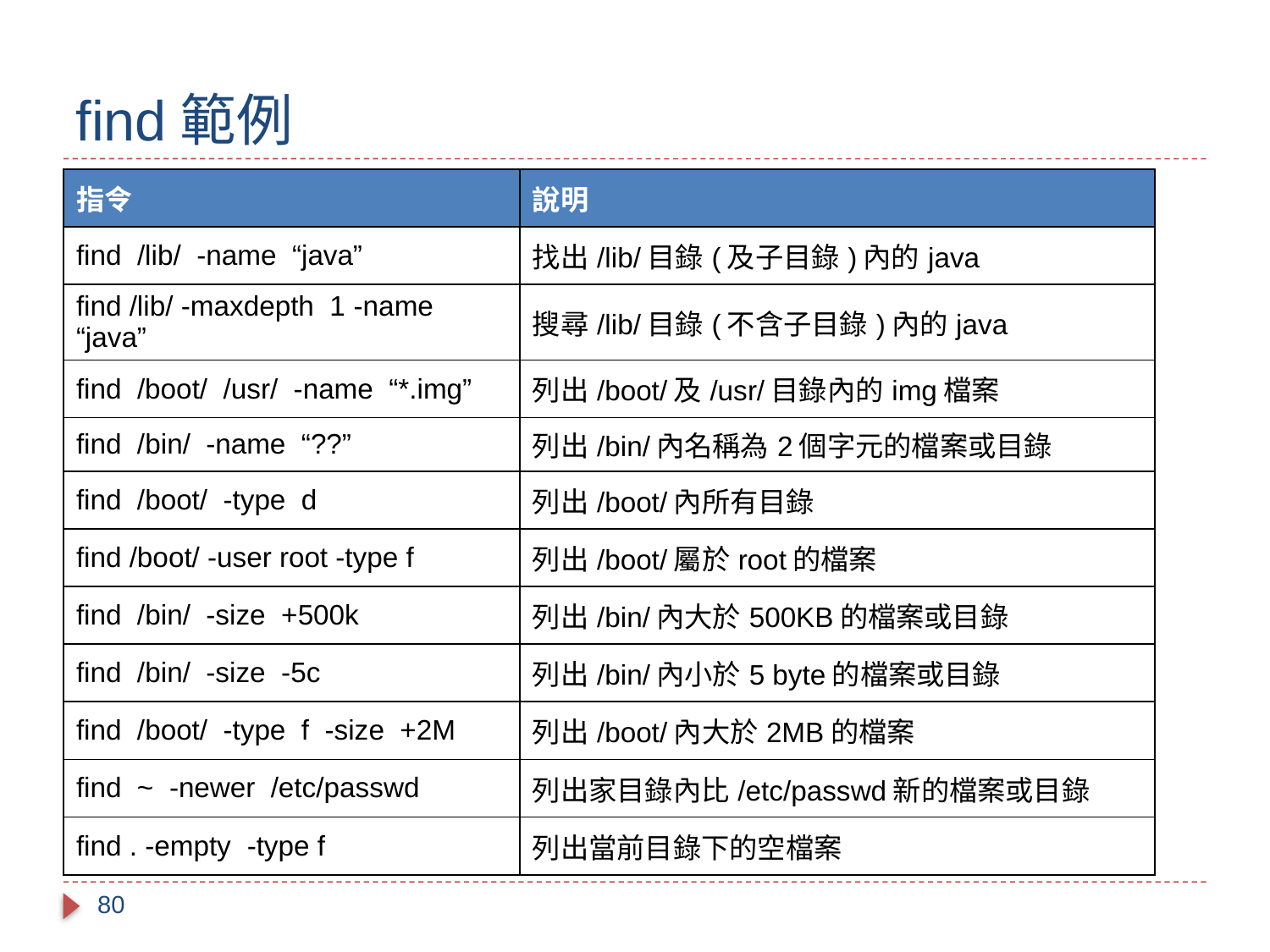

# find範例
| 指令 | 說明 |
| --- | --- |
| find /lib/ -name “java” | 找出/lib/目錄(及子目錄)內的java |
| find /lib/ -maxdepth 1 -name “java” | 搜尋/lib/目錄(不含子目錄)內的java |
| find /boot/ /usr/ -name “\*.img” | 列出/boot/及/usr/目錄內的img檔案 |
| find /bin/ -name “??” | 列出/bin/內名稱為2個字元的檔案或目錄 |
| find /boot/ -type d | 列出/boot/內所有目錄 |
| find /boot/ -user root -type f | 列出/boot/屬於root的檔案 |
| find /bin/ -size +500k | 列出/bin/內大於500KB的檔案或目錄 |
| find /bin/ -size -5c | 列出/bin/內小於5 byte的檔案或目錄 |
| find /boot/ -type f -size +2M | 列出/boot/內大於2MB的檔案 |
| find ~ -newer /etc/passwd | 列出家目錄內比/etc/passwd新的檔案或目錄 |
| find . -empty -type f | 列出當前目錄下的空檔案 |
80